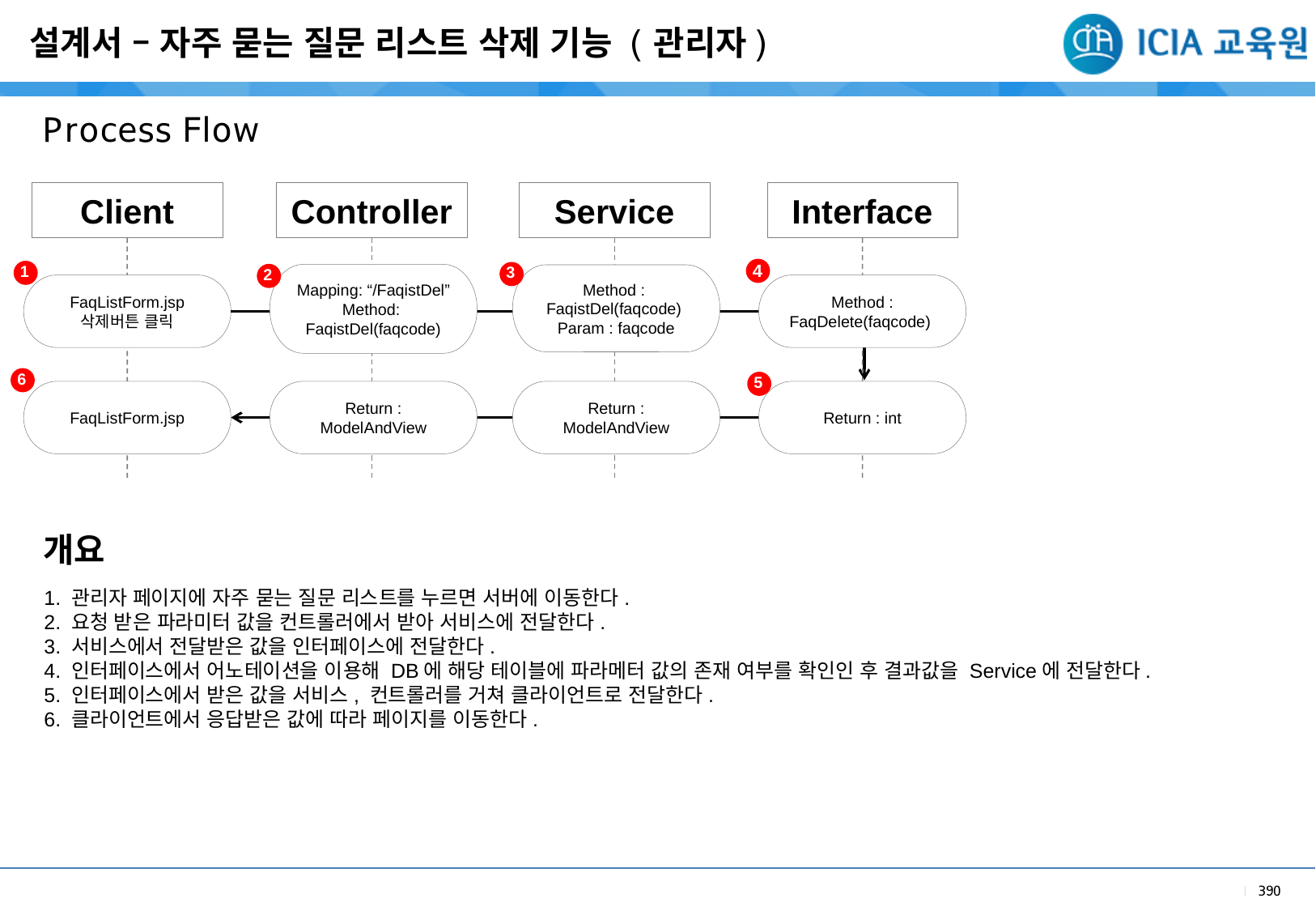

설계서 – 자주 묻는 질문 리스트 삭제 기능 (관리자)
Process Flow
Client
Controller
Service
Interface
MemberLoginForm.jsp
4

1

3

2

Mapping: “/FaqistDel” Method:
FaqistDel(faqcode)
Method :
FaqistDel(faqcode)
Param : faqcode
FaqListForm.jsp
삭제버튼 클릭
Method :
FaqDelete(faqcode)
6

5

FaqListForm.jsp
Return : ModelAndView
Return : ModelAndView
Return : int
개요
1. 관리자 페이지에 자주 묻는 질문 리스트를 누르면 서버에 이동한다.
2. 요청 받은 파라미터 값을 컨트롤러에서 받아 서비스에 전달한다.
3. 서비스에서 전달받은 값을 인터페이스에 전달한다.
4. 인터페이스에서 어노테이션을 이용해 DB에 해당 테이블에 파라메터 값의 존재 여부를 확인인 후 결과값을 Service에 전달한다.
5. 인터페이스에서 받은 값을 서비스, 컨트롤러를 거쳐 클라이언트로 전달한다.
6. 클라이언트에서 응답받은 값에 따라 페이지를 이동한다.